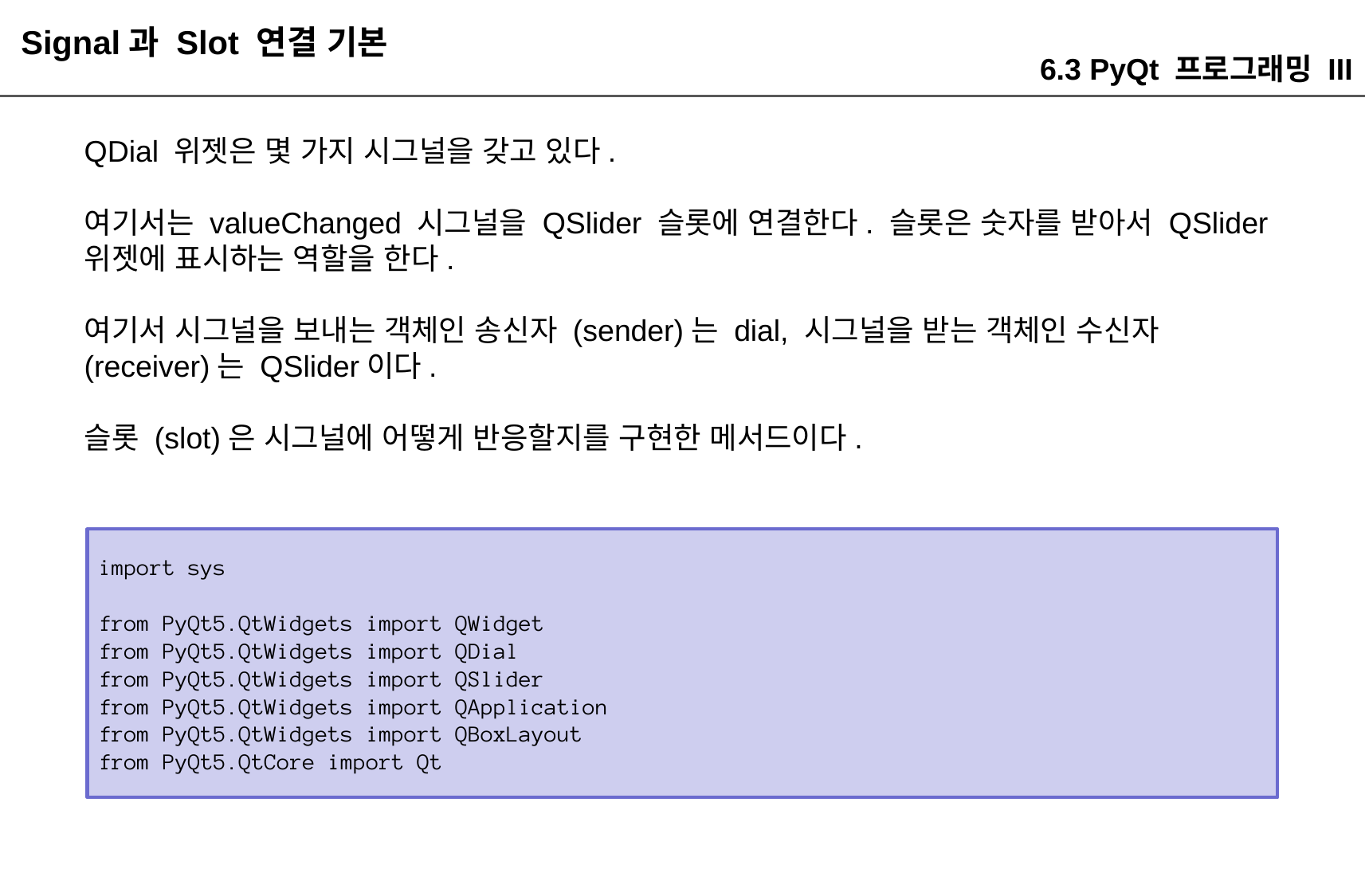

Signal과 Slot 연결 기본
6.3 PyQt 프로그래밍 III
QDial 위젯은 몇 가지 시그널을 갖고 있다.

여기서는 valueChanged 시그널을 QSlider 슬롯에 연결한다. 슬롯은 숫자를 받아서 QSlider 위젯에 표시하는 역할을 한다.

여기서 시그널을 보내는 객체인 송신자 (sender)는 dial, 시그널을 받는 객체인 수신자 (receiver)는 QSlider이다.

슬롯 (slot)은 시그널에 어떻게 반응할지를 구현한 메서드이다.
import sys

from PyQt5.QtWidgets import QWidget
from PyQt5.QtWidgets import QDial
from PyQt5.QtWidgets import QSlider
from PyQt5.QtWidgets import QApplication
from PyQt5.QtWidgets import QBoxLayout
from PyQt5.QtCore import Qt